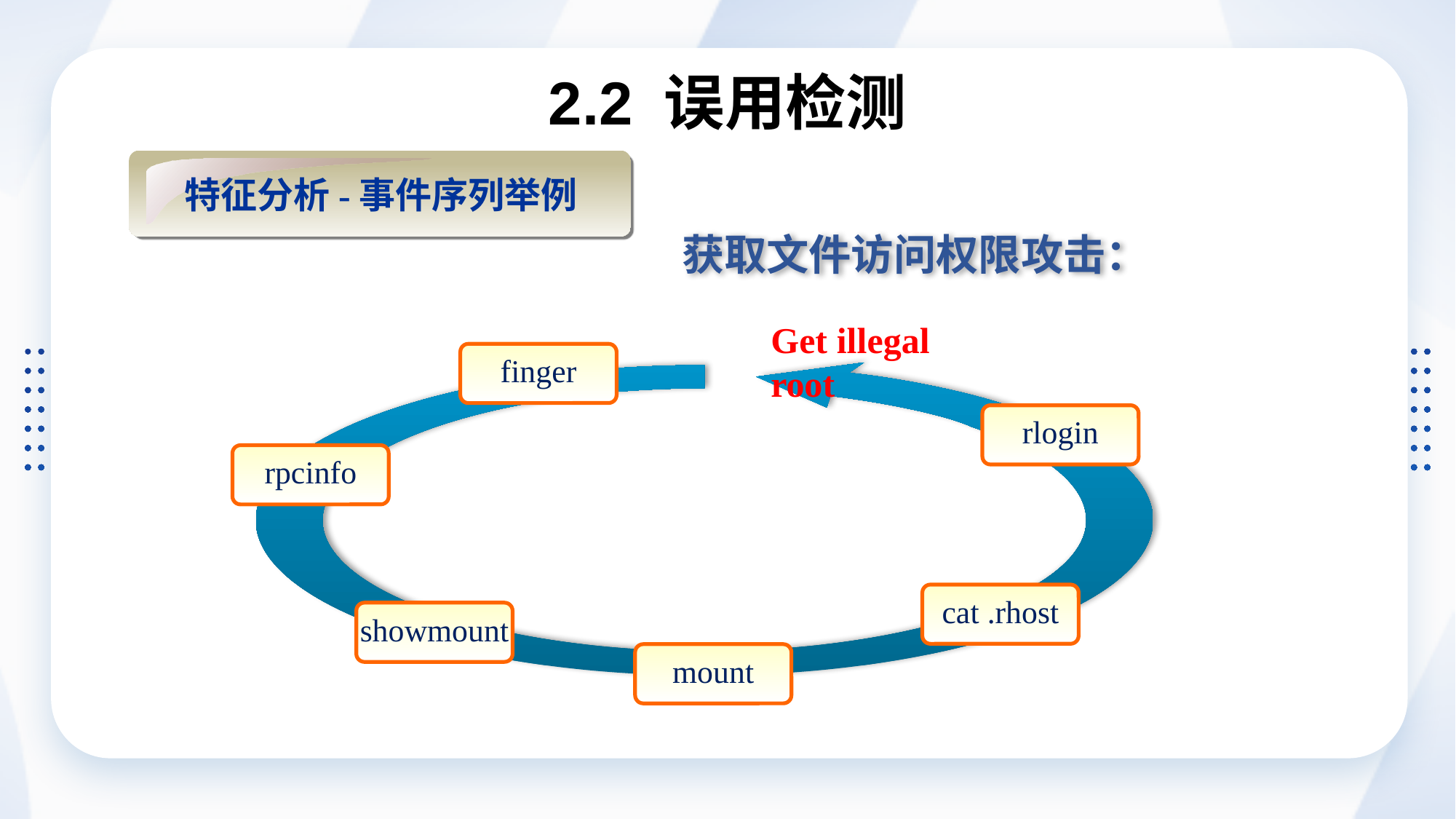

# 2.2 误用检测

特征分析-事件序列举例
获取文件访问权限攻击：
Get illegal root
finger

rlogin
rpcinfo
cat .rhost
showmount
mount